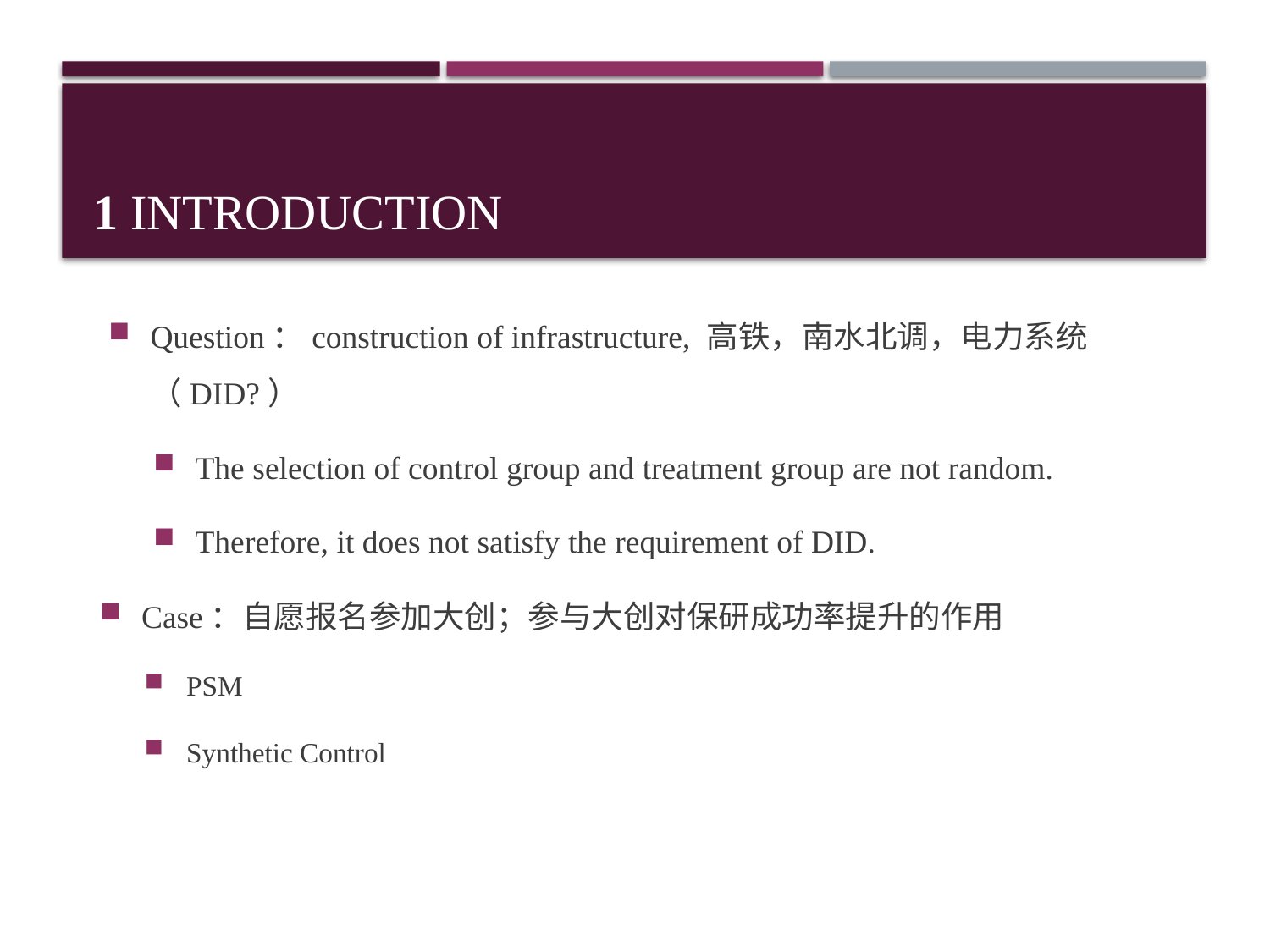

# 1 Introduction
Question：construction of infrastructure, 高铁，南水北调，电力系统（DID?）
The selection of control group and treatment group are not random.
Therefore, it does not satisfy the requirement of DID.
Case：自愿报名参加大创；参与大创对保研成功率提升的作用
PSM
Synthetic Control